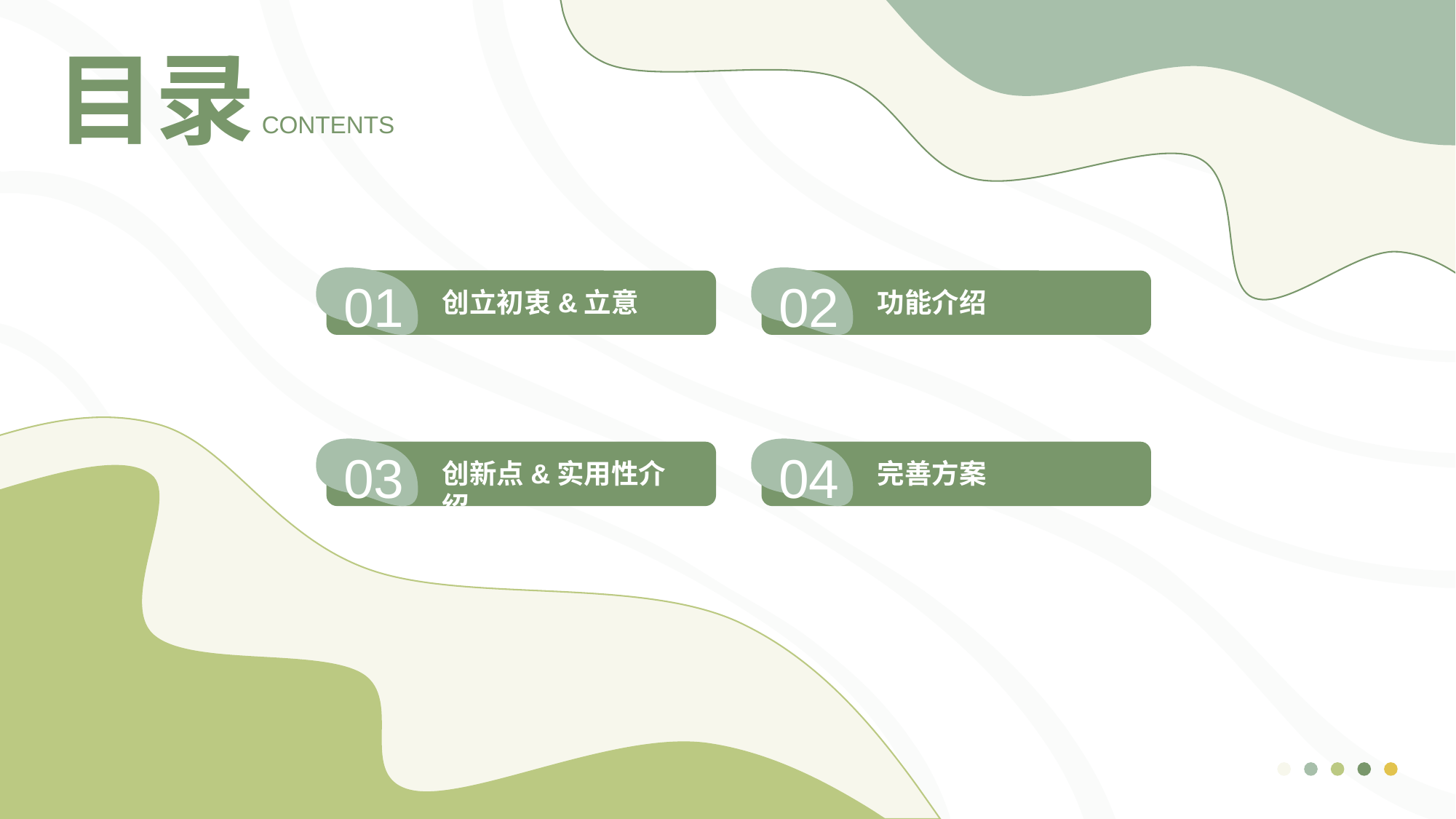

目录
CONTENTS

01

02

创立初衷&立意
功能介绍

03

04

创新点&实用性介绍
完善方案